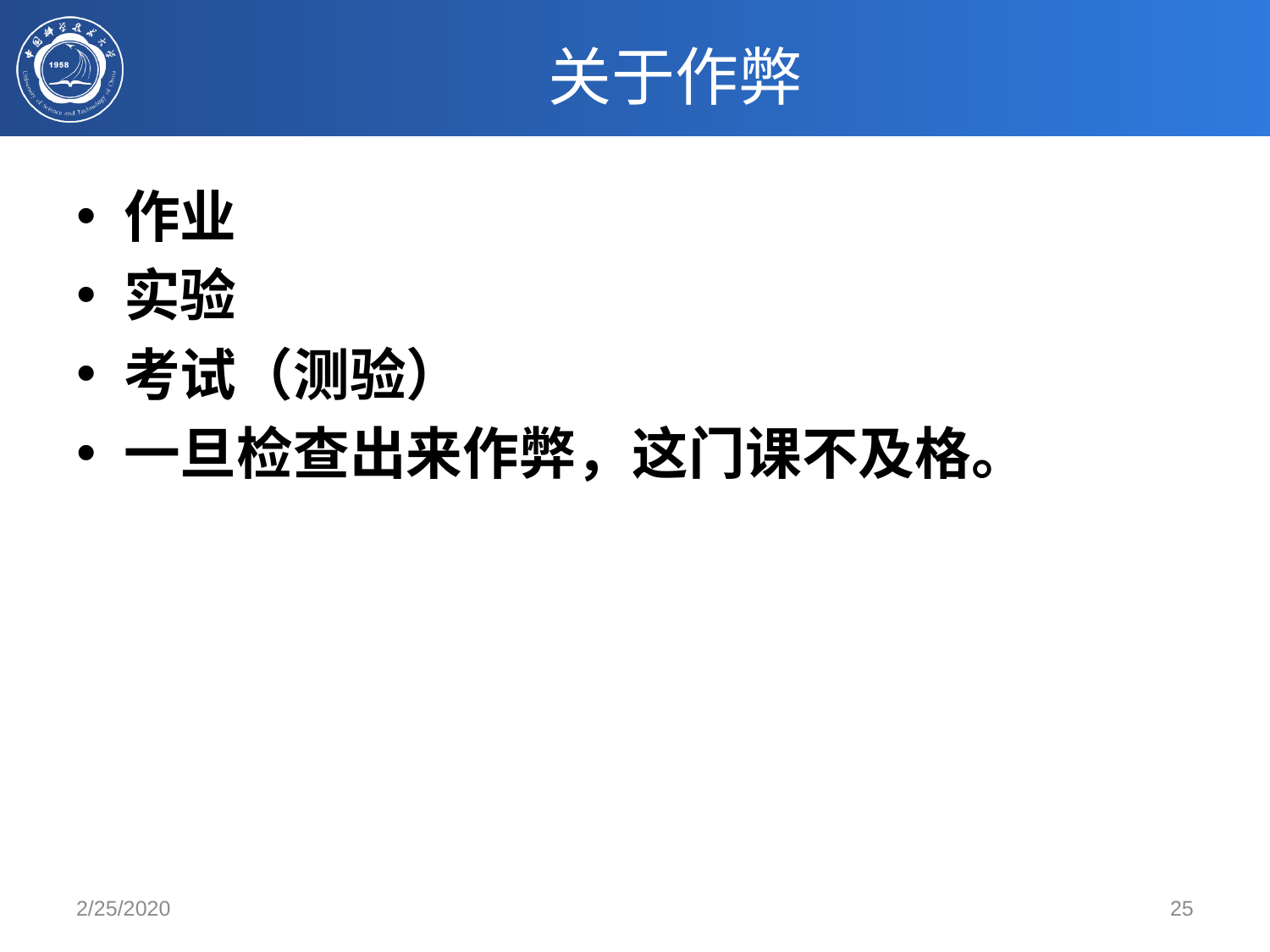

# 关于作弊
作业
实验
考试（测验）
一旦检查出来作弊，这门课不及格。
2/25/2020
25